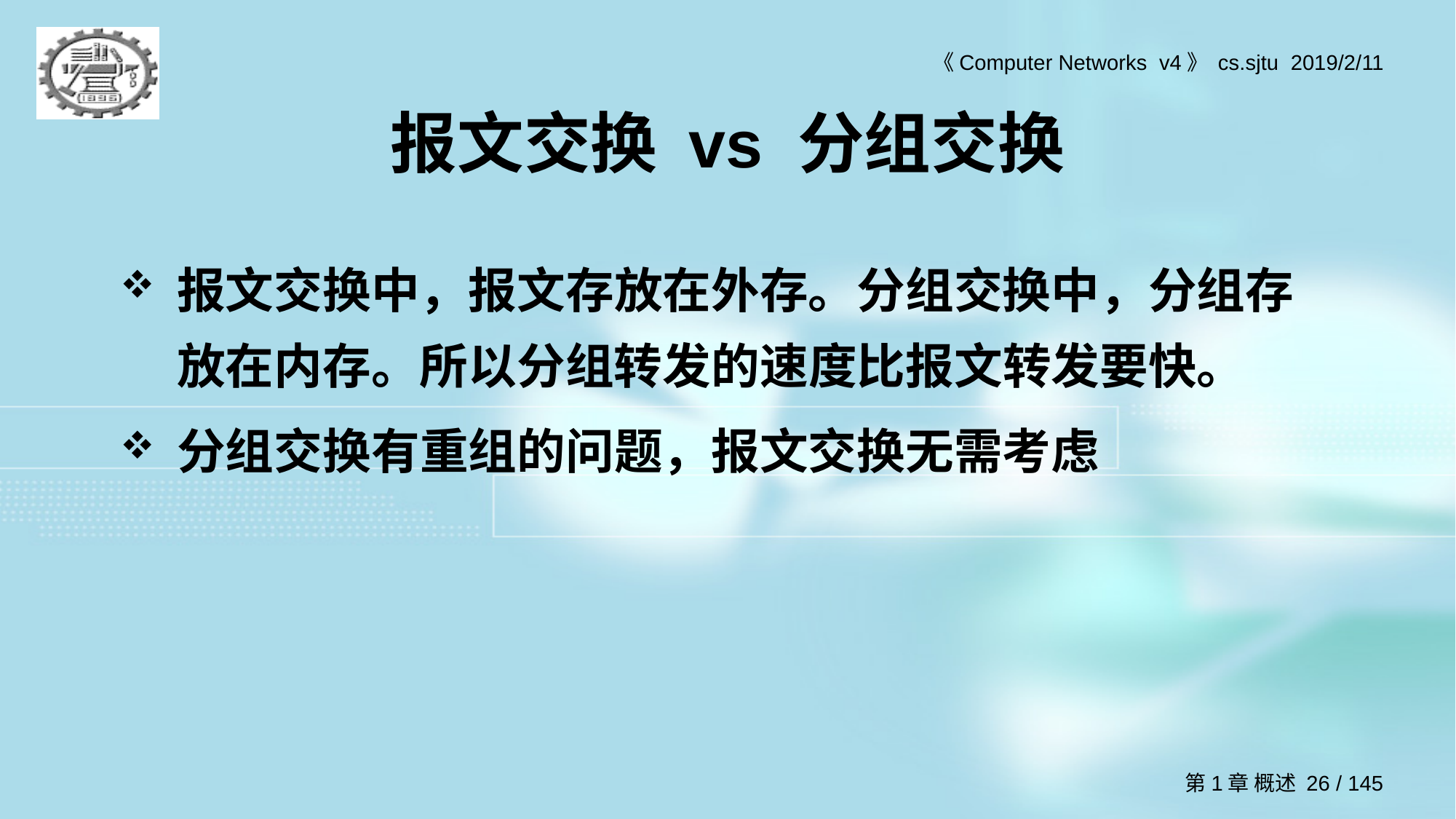

# 报文交换 vs 分组交换
报文交换中，报文存放在外存。分组交换中，分组存放在内存。所以分组转发的速度比报文转发要快。
分组交换有重组的问题，报文交换无需考虑